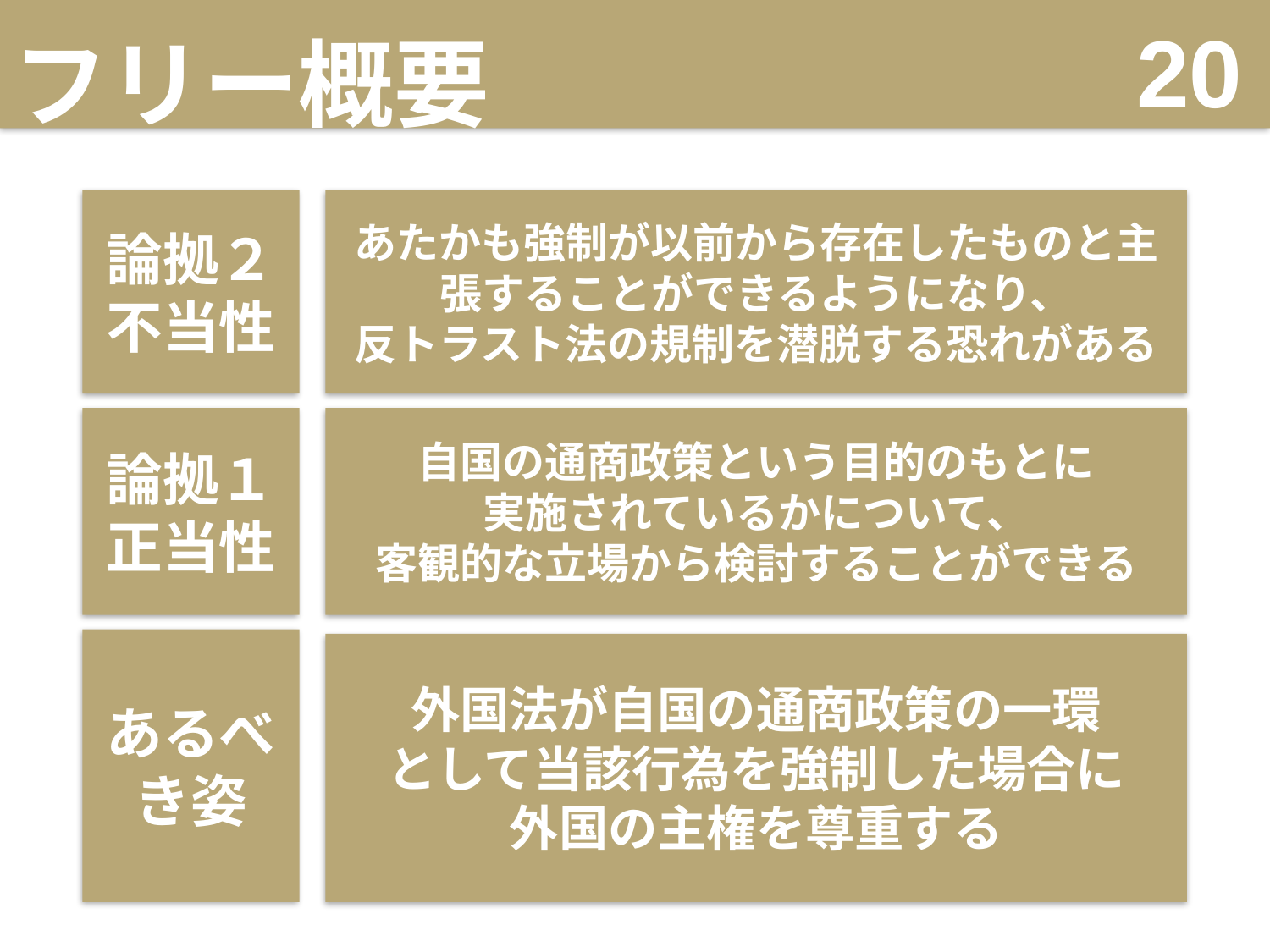

# フリー概要
20
論拠２
不当性
あたかも強制が以前から存在したものと主張することができるようになり、
反トラスト法の規制を潜脱する恐れがある
論拠１
正当性
自国の通商政策という目的のもとに
実施されているかについて、
客観的な立場から検討することができる
あるべき姿
外国法が自国の通商政策の一環
として当該行為を強制した場合に
外国の主権を尊重する